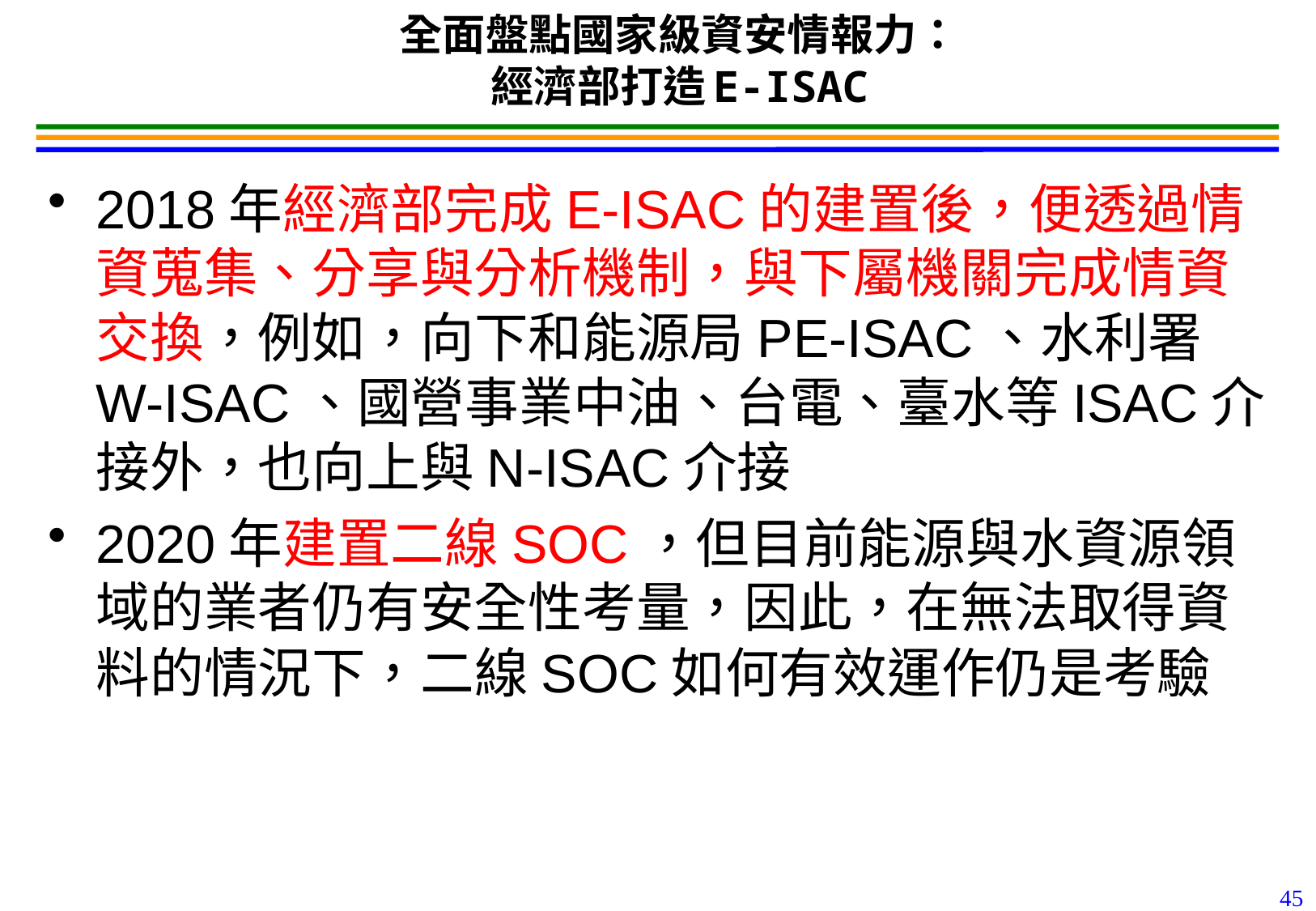

45
# 全面盤點國家級資安情報力： 經濟部打造E-ISAC
2018年經濟部完成E-ISAC的建置後，便透過情資蒐集、分享與分析機制，與下屬機關完成情資交換，例如，向下和能源局PE-ISAC、水利署W-ISAC、國營事業中油、台電、臺水等ISAC介接外，也向上與N-ISAC介接
2020年建置二線SOC，但目前能源與水資源領域的業者仍有安全性考量，因此，在無法取得資料的情況下，二線SOC如何有效運作仍是考驗